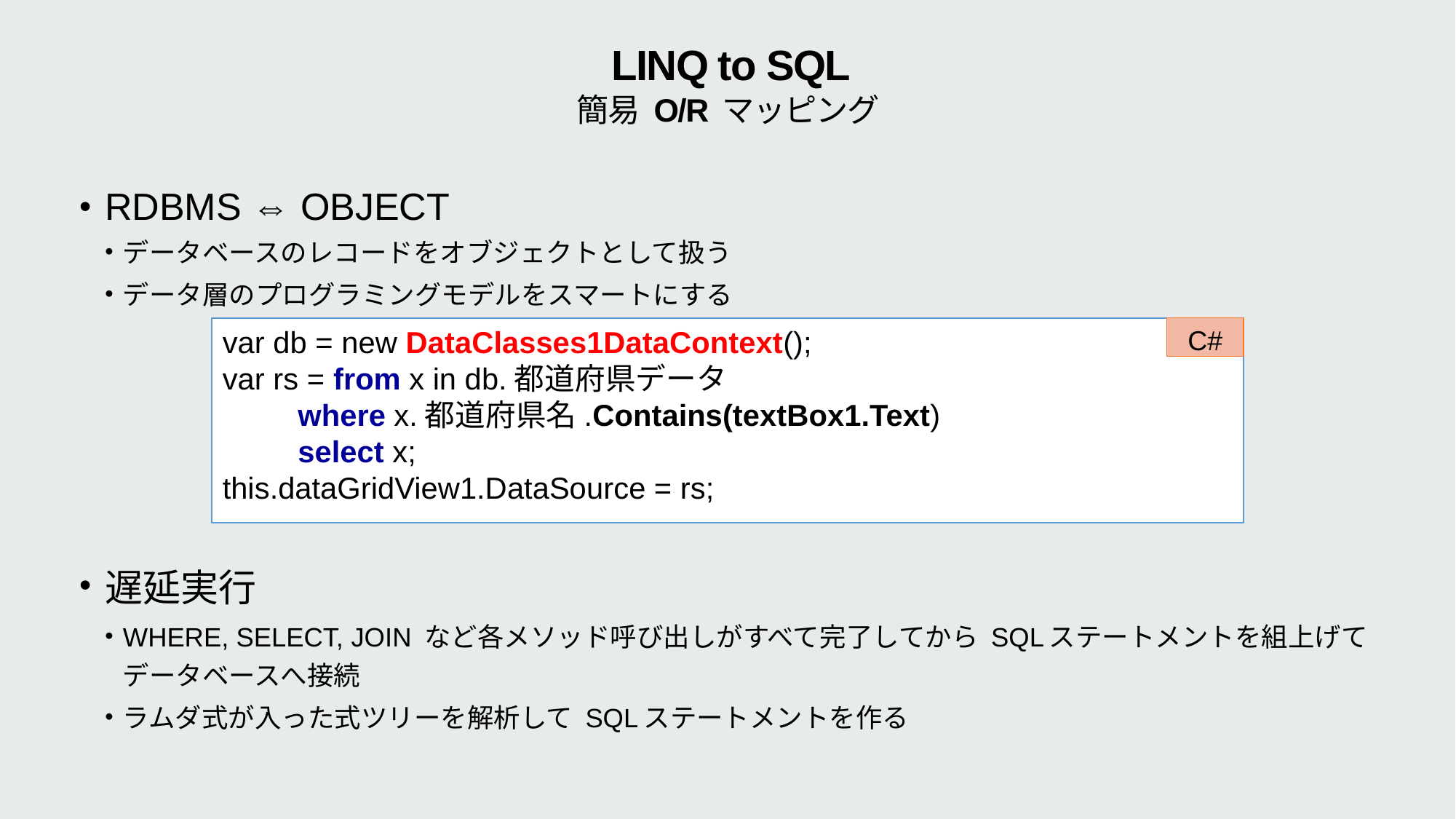

# LINQ to SQL 簡易 O/R マッピング
RDBMS ⇔ OBJECT
データベースのレコードをオブジェクトとして扱う
データ層のプログラミングモデルをスマートにする

遅延実行
WHERE, SELECT, JOIN など各メソッド呼び出しがすべて完了してから SQLステートメントを組上げてデータベースへ接続
ラムダ式が入った式ツリーを解析して SQLステートメントを作る

var db = new DataClasses1DataContext();
var rs = from x in db.都道府県データ
         where x.都道府県名.Contains(textBox1.Text)
         select x;
this.dataGridView1.DataSource = rs;
C#